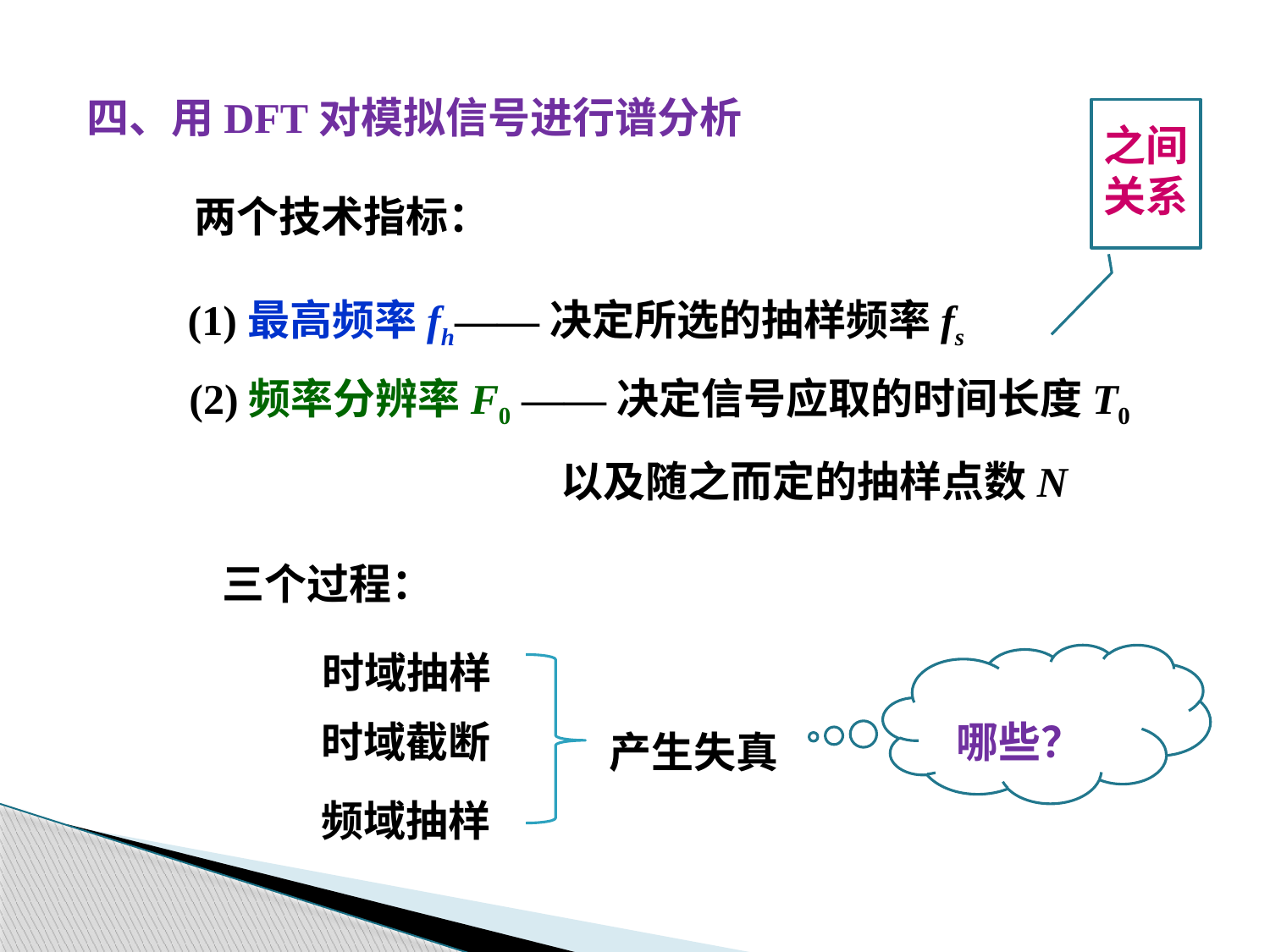

四、用DFT对模拟信号进行谱分析
之间
关系

两个技术指标：
(1)最高频率fh——决定所选的抽样频率fs
(2)频率分辨率F0 ——决定信号应取的时间长度T0
                                      以及随之而定的抽样点数N
三个过程：
时域抽样

时域截断
哪些？
产生失真
频域抽样